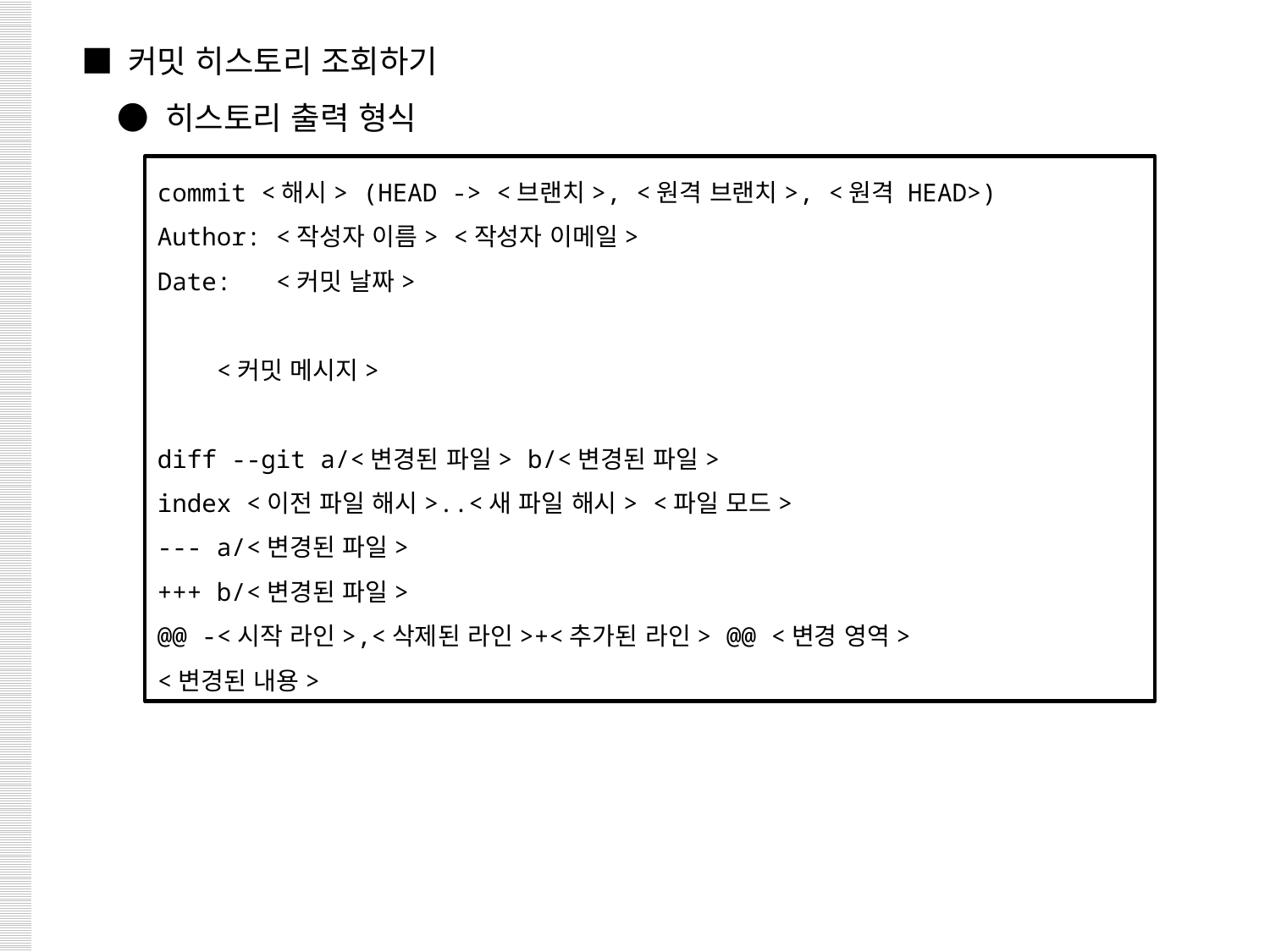

■ 커밋 히스토리 조회하기
    ● 히스토리 출력 형식
commit <해시> (HEAD -> <브랜치>, <원격 브랜치>, <원격 HEAD>)
Author: <작성자 이름> <작성자 이메일>
Date:   <커밋 날짜>

    <커밋 메시지>

diff --git a/<변경된 파일> b/<변경된 파일>
index <이전 파일 해시>..<새 파일 해시> <파일 모드>
--- a/<변경된 파일>
+++ b/<변경된 파일>
@@ -<시작 라인>,<삭제된 라인>+<추가된 라인> @@ <변경 영역>
<변경된 내용>